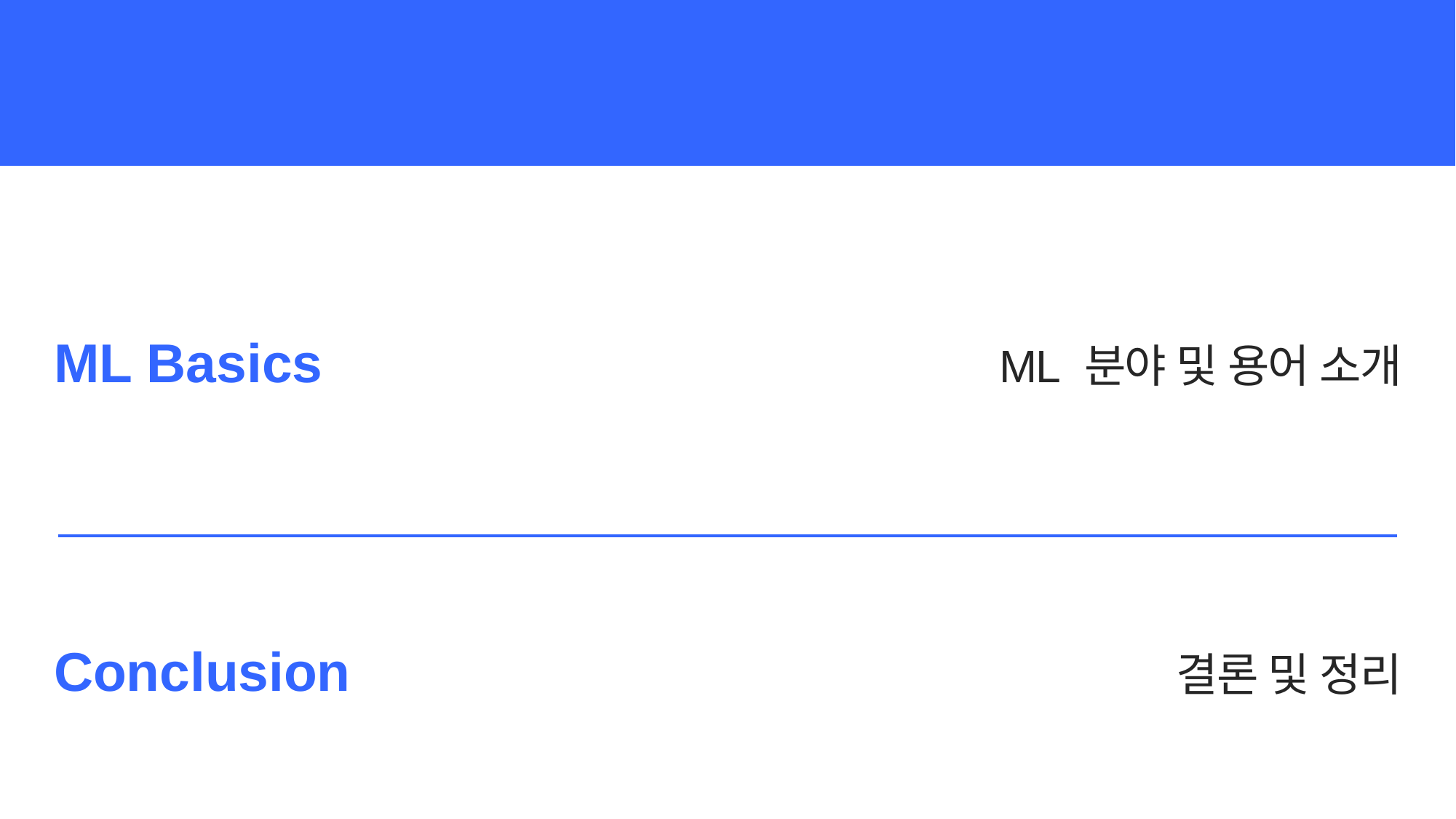

Contents
ML 분야 및 용어 소개
ML Basics
결론 및 정리
Conclusion